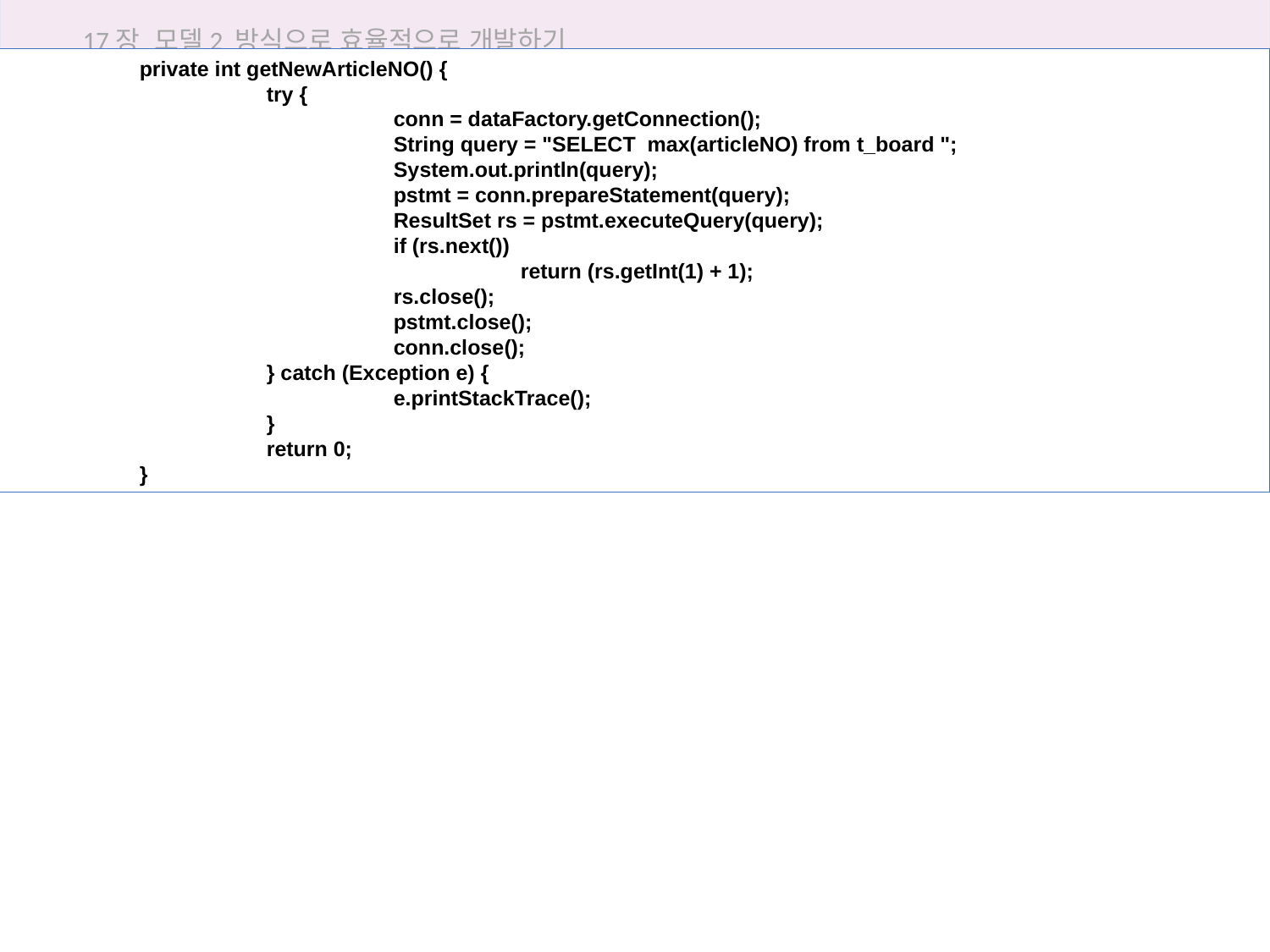

17장  모델2 방식으로 효율적으로 개발하기
	private int getNewArticleNO() {
		try {
			conn = dataFactory.getConnection();
			String query = "SELECT  max(articleNO) from t_board ";
			System.out.println(query);
			pstmt = conn.prepareStatement(query);
			ResultSet rs = pstmt.executeQuery(query);
			if (rs.next())
				return (rs.getInt(1) + 1);
			rs.close();
			pstmt.close();
			conn.close();
		} catch (Exception e) {
			e.printStackTrace();
		}
		return 0;
	}